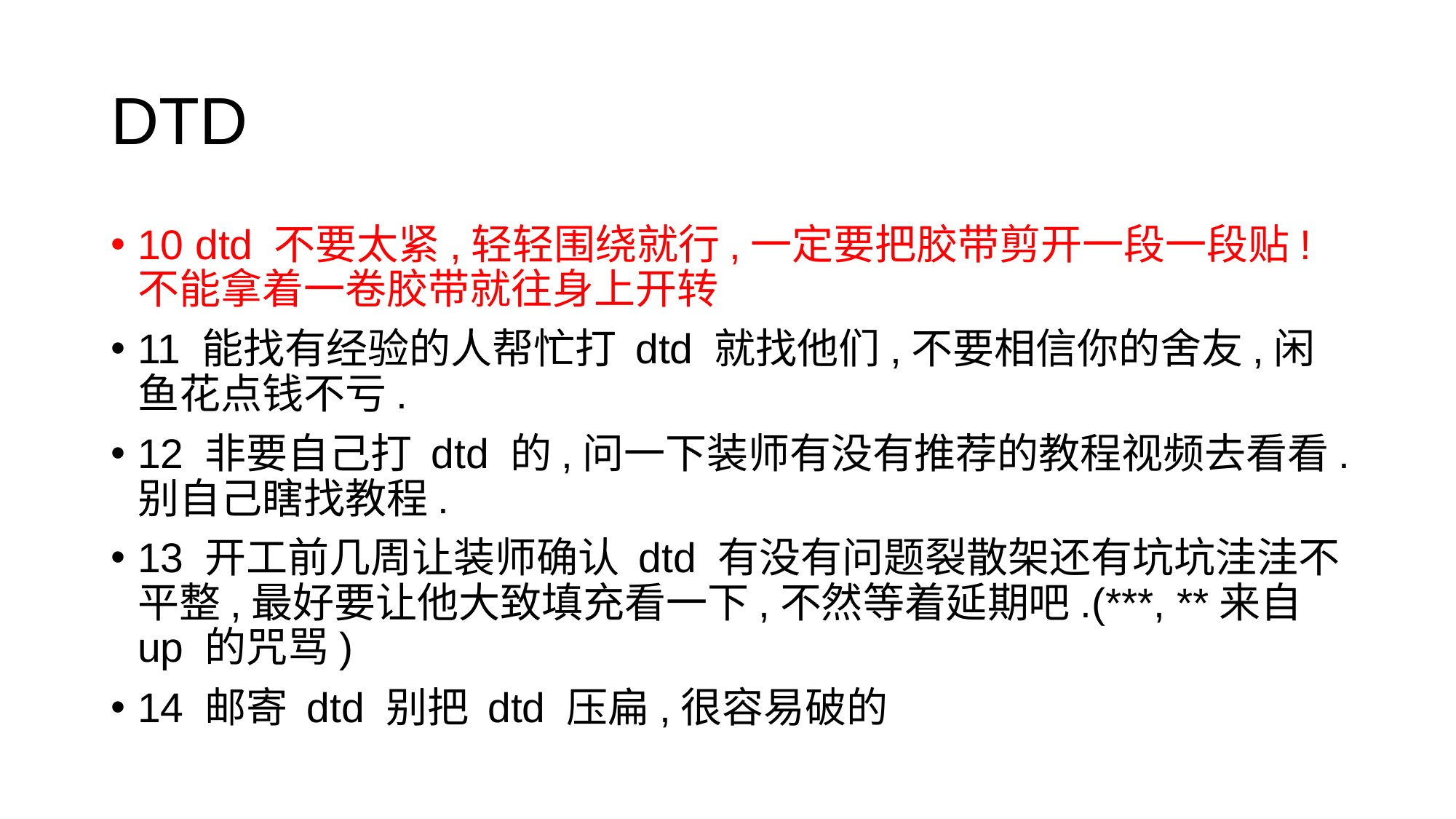

# DTD
10 dtd 不要太紧,轻轻围绕就行,一定要把胶带剪开一段一段贴!不能拿着一卷胶带就往身上开转
11 能找有经验的人帮忙打 dtd 就找他们,不要相信你的舍友,闲鱼花点钱不亏.
12 非要自己打 dtd 的,问一下装师有没有推荐的教程视频去看看.别自己瞎找教程.
13 开工前几周让装师确认 dtd 有没有问题裂散架还有坑坑洼洼不平整,最好要让他大致填充看一下,不然等着延期吧.(***, **来自 up 的咒骂)
14 邮寄 dtd 别把 dtd 压扁,很容易破的